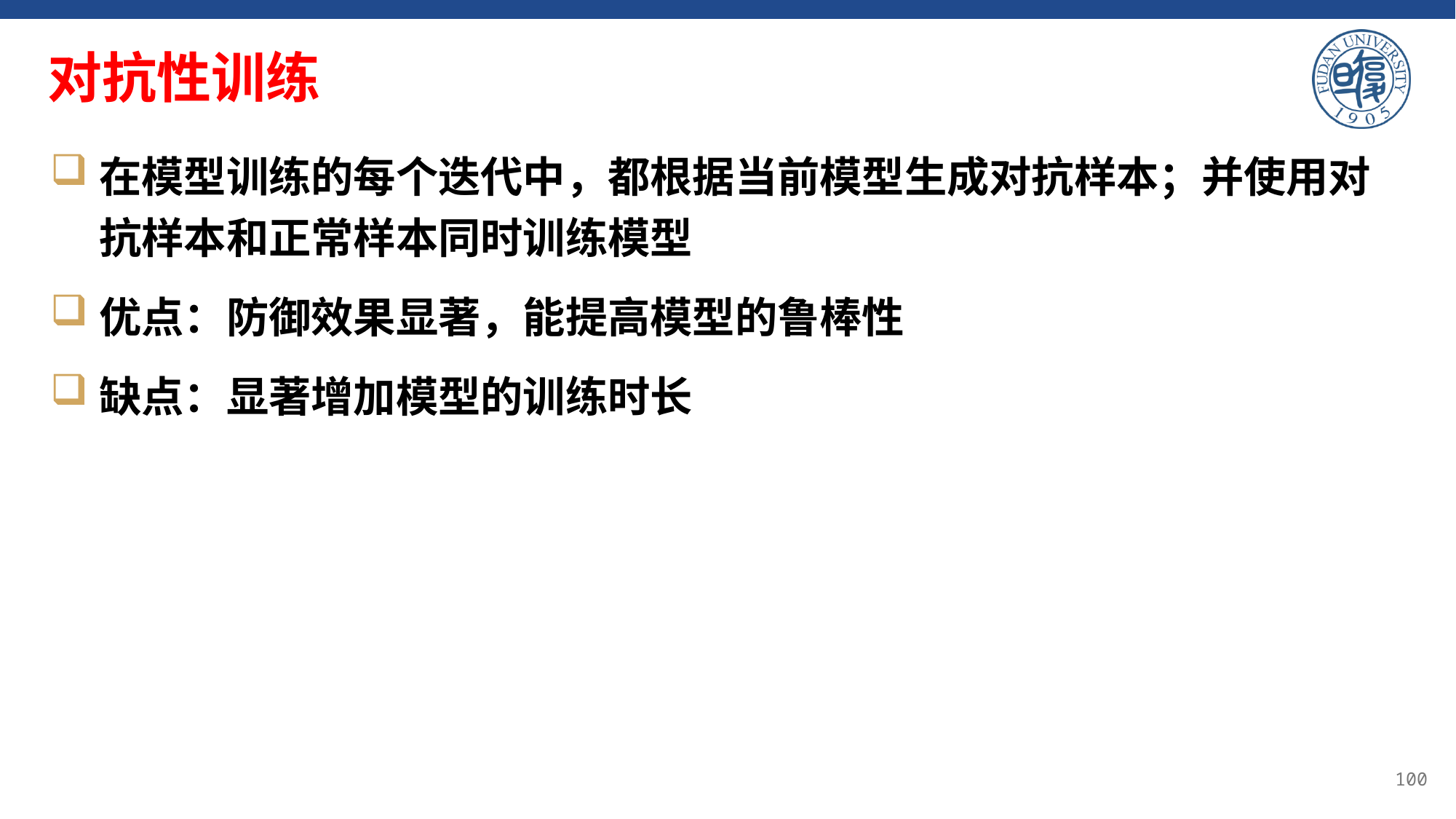

# 对抗性训练
在模型训练的每个迭代中，都根据当前模型生成对抗样本；并使用对抗样本和正常样本同时训练模型
优点：防御效果显著，能提高模型的鲁棒性
缺点：显著增加模型的训练时长